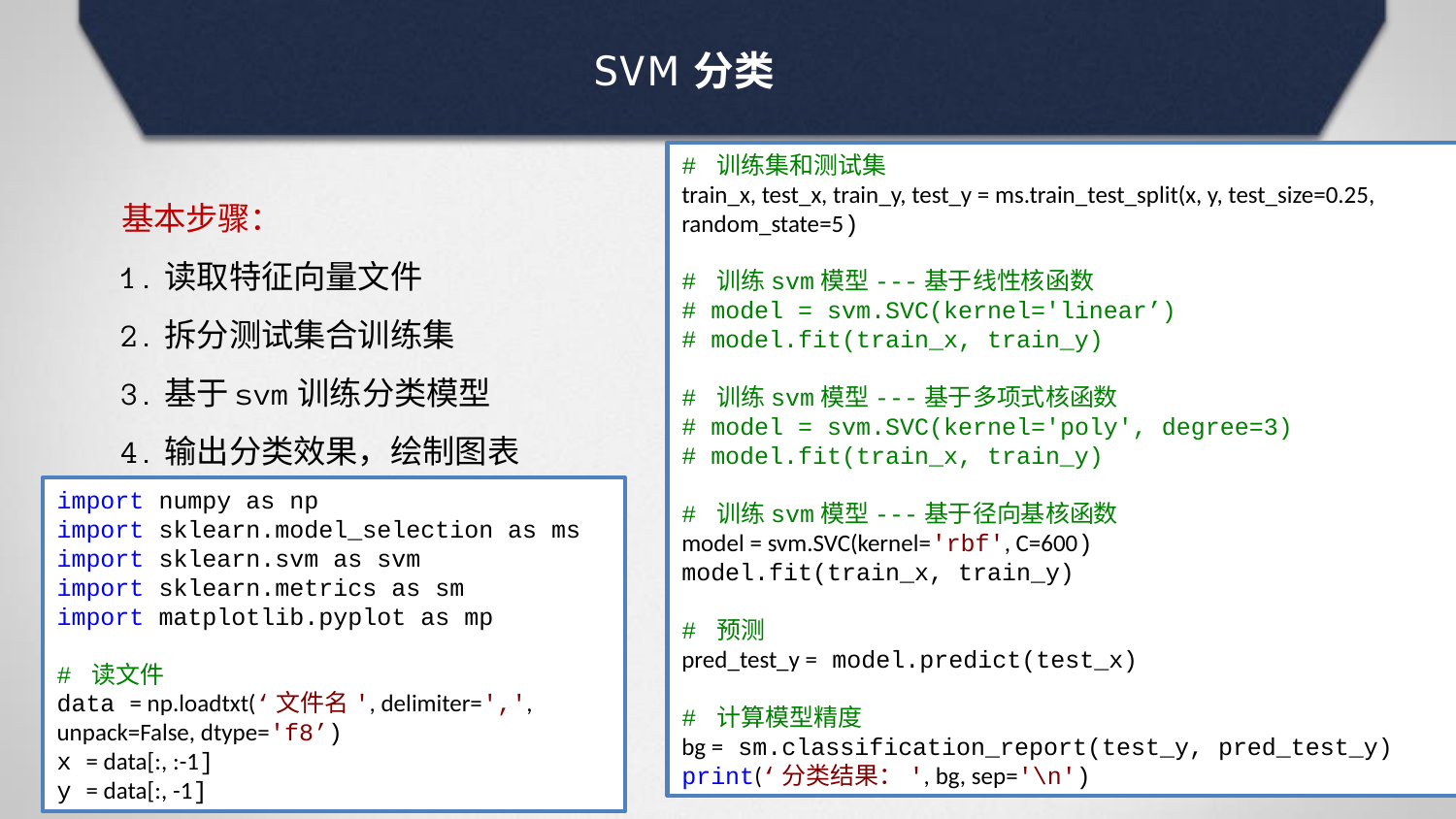

# SVM分类
# 训练集和测试集
train_x, test_x, train_y, test_y = ms.train_test_split(x, y, test_size=0.25, random_state=5)

# 训练svm模型---基于线性核函数
# model = svm.SVC(kernel='linear’)
# model.fit(train_x, train_y)

# 训练svm模型---基于多项式核函数
# model = svm.SVC(kernel='poly', degree=3)
# model.fit(train_x, train_y)

# 训练svm模型---基于径向基核函数
model = svm.SVC(kernel='rbf', C=600)
model.fit(train_x, train_y)

# 预测
pred_test_y = model.predict(test_x)

# 计算模型精度
bg = sm.classification_report(test_y, pred_test_y)
print(‘分类结果：', bg, sep='\n')
基本步骤：
1.读取特征向量文件
2.拆分测试集合训练集
3.基于svm训练分类模型
4.输出分类效果，绘制图表
import numpy as np
import sklearn.model_selection as ms
import sklearn.svm as svm
import sklearn.metrics as sm
import matplotlib.pyplot as mp

# 读文件
data = np.loadtxt(‘文件名', delimiter=',', unpack=False, dtype='f8’)
x = data[:, :-1]
y = data[:, -1]